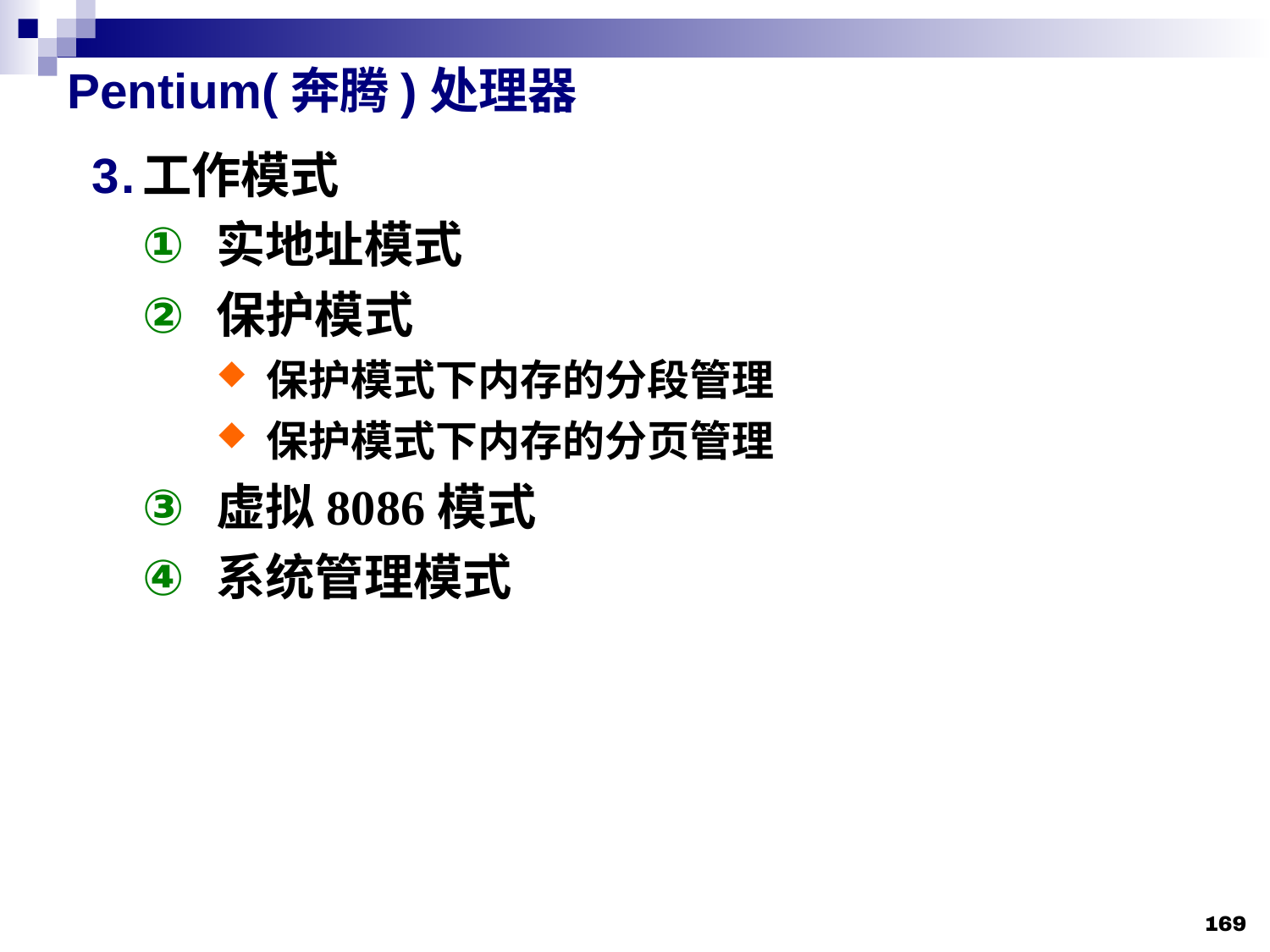

# Pentium(奔腾)处理器
工作模式
实地址模式
保护模式
保护模式下内存的分段管理
保护模式下内存的分页管理
虚拟8086模式
系统管理模式
169